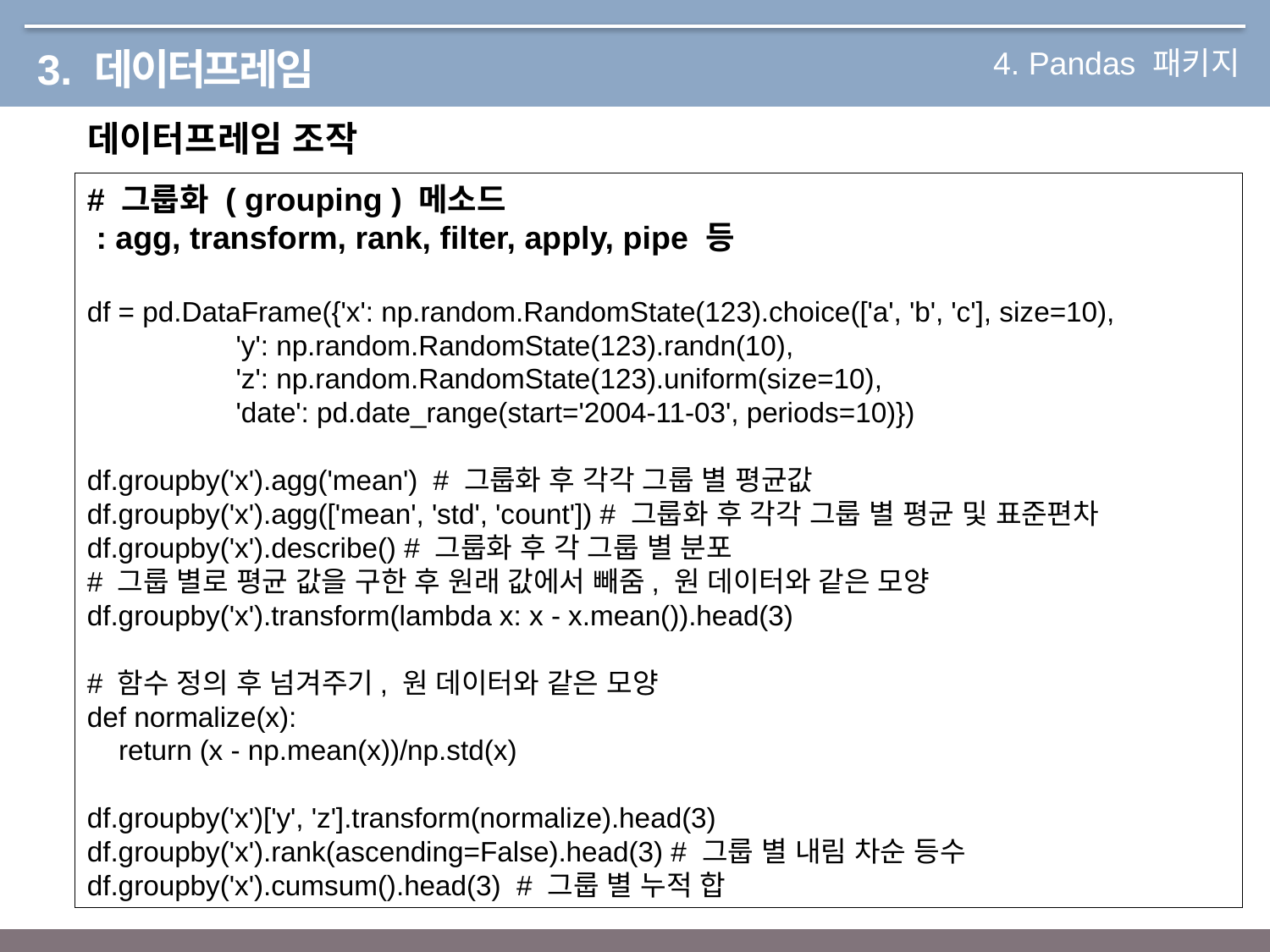

4. Pandas 패키지
3. 데이터프레임
데이터프레임 조작
# 그룹화 ( grouping ) 메소드
 : agg, transform, rank, filter, apply, pipe 등

df = pd.DataFrame({'x': np.random.RandomState(123).choice(['a', 'b', 'c'], size=10),
                   'y': np.random.RandomState(123).randn(10),
                   'z': np.random.RandomState(123).uniform(size=10),
                   'date': pd.date_range(start='2004-11-03', periods=10)})

df.groupby('x').agg('mean')  # 그룹화 후 각각 그룹 별 평균값
df.groupby('x').agg(['mean', 'std', 'count']) # 그룹화 후 각각 그룹 별 평균 및 표준편차
df.groupby('x').describe() # 그룹화 후 각 그룹 별 분포
# 그룹 별로 평균 값을 구한 후 원래 값에서 빼줌, 원 데이터와 같은 모양
df.groupby('x').transform(lambda x: x - x.mean()).head(3)

# 함수 정의 후 넘겨주기, 원 데이터와 같은 모양
def normalize(x):
    return (x - np.mean(x))/np.std(x)

df.groupby('x')['y', 'z'].transform(normalize).head(3)
df.groupby('x').rank(ascending=False).head(3) # 그룹 별 내림 차순 등수
df.groupby('x').cumsum().head(3)  # 그룹 별 누적 합